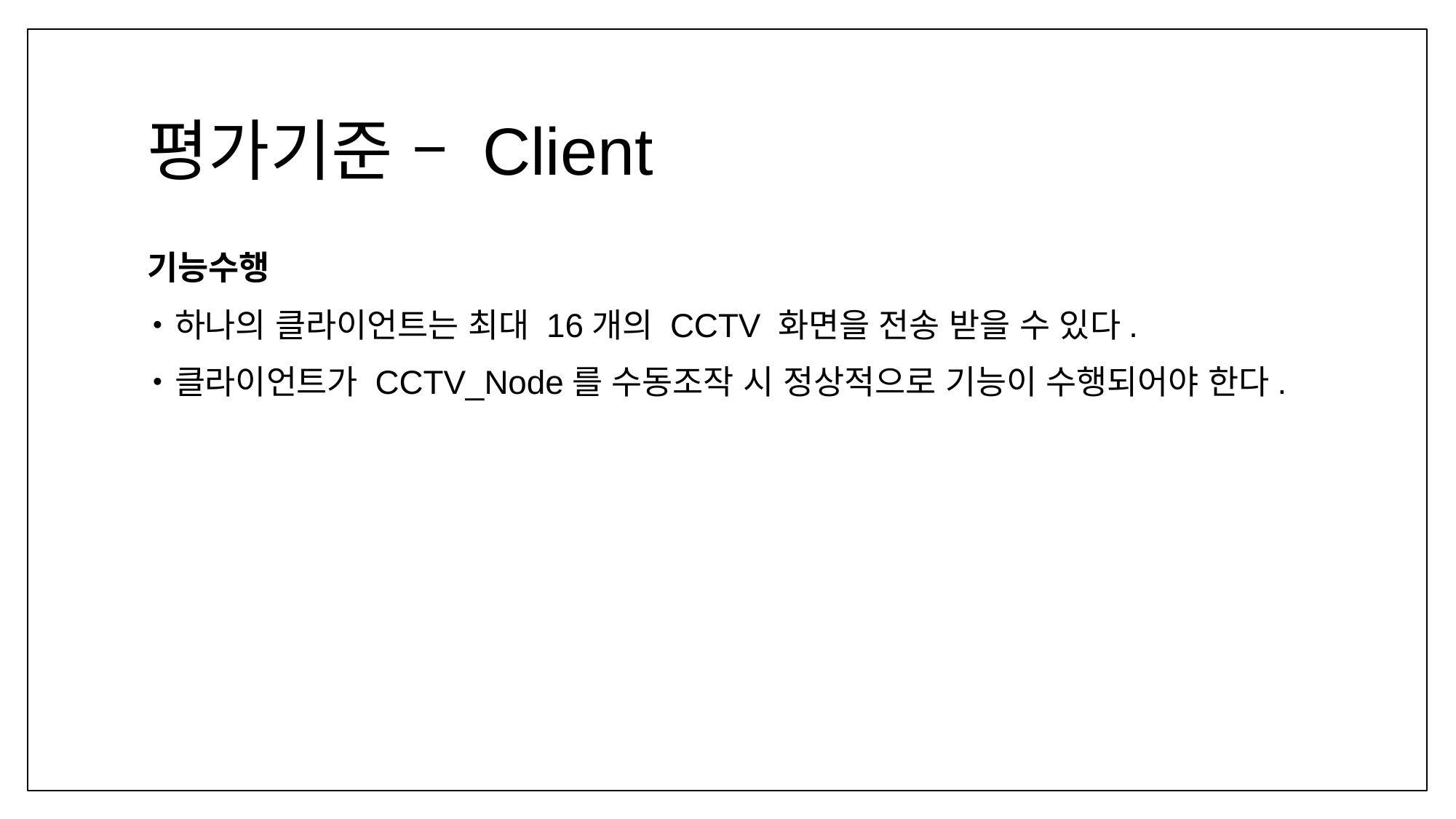

# 평가기준 – Client
기능수행
하나의 클라이언트는 최대 16개의 CCTV 화면을 전송 받을 수 있다.
클라이언트가 CCTV_Node를 수동조작 시 정상적으로 기능이 수행되어야 한다.